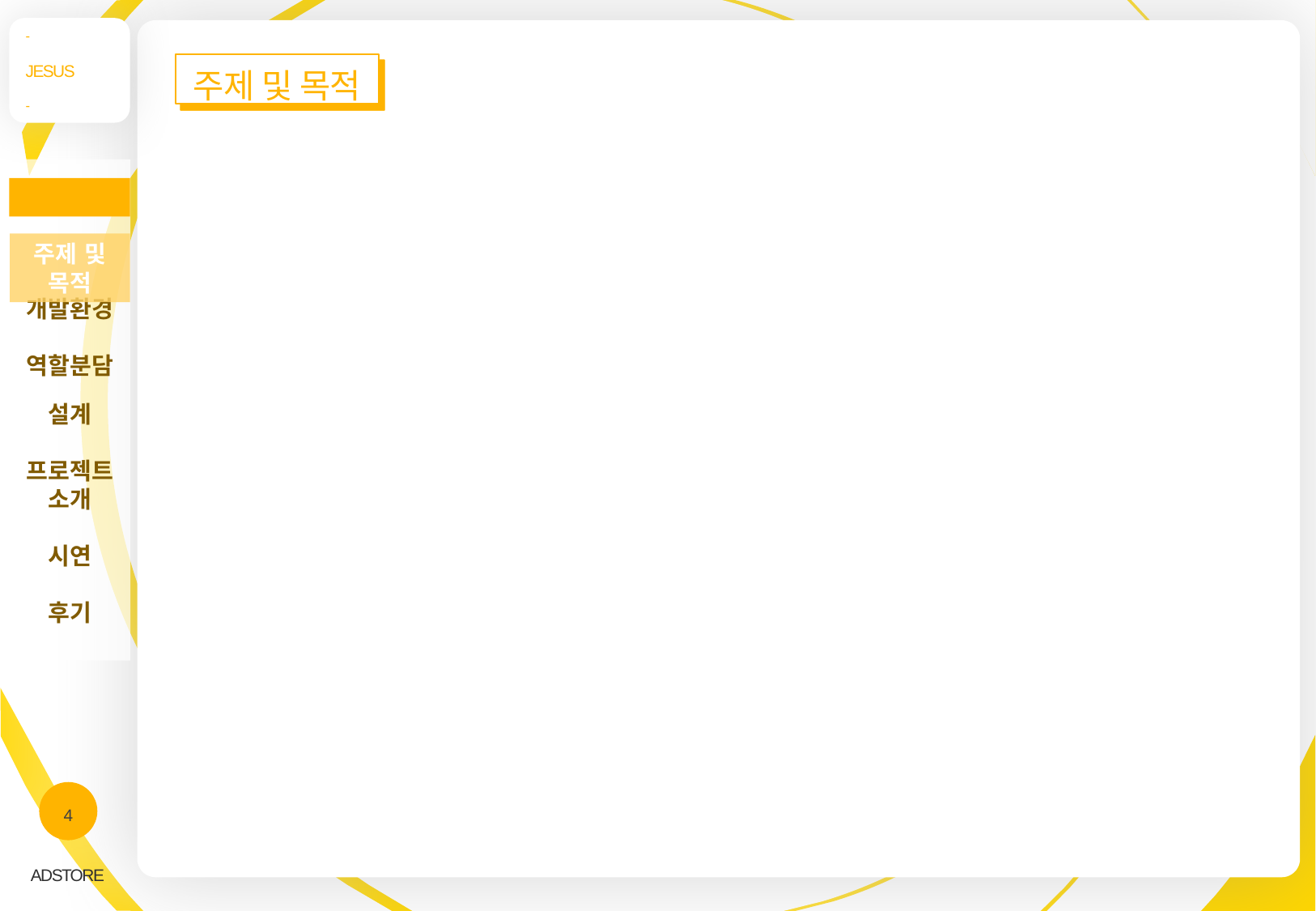

-
JESUS
-
주제 및 목적

개발환경

역할분담

설계

프로젝트 소개

시연

후기

INDEX
주제 및 목적
4
ADSTORE